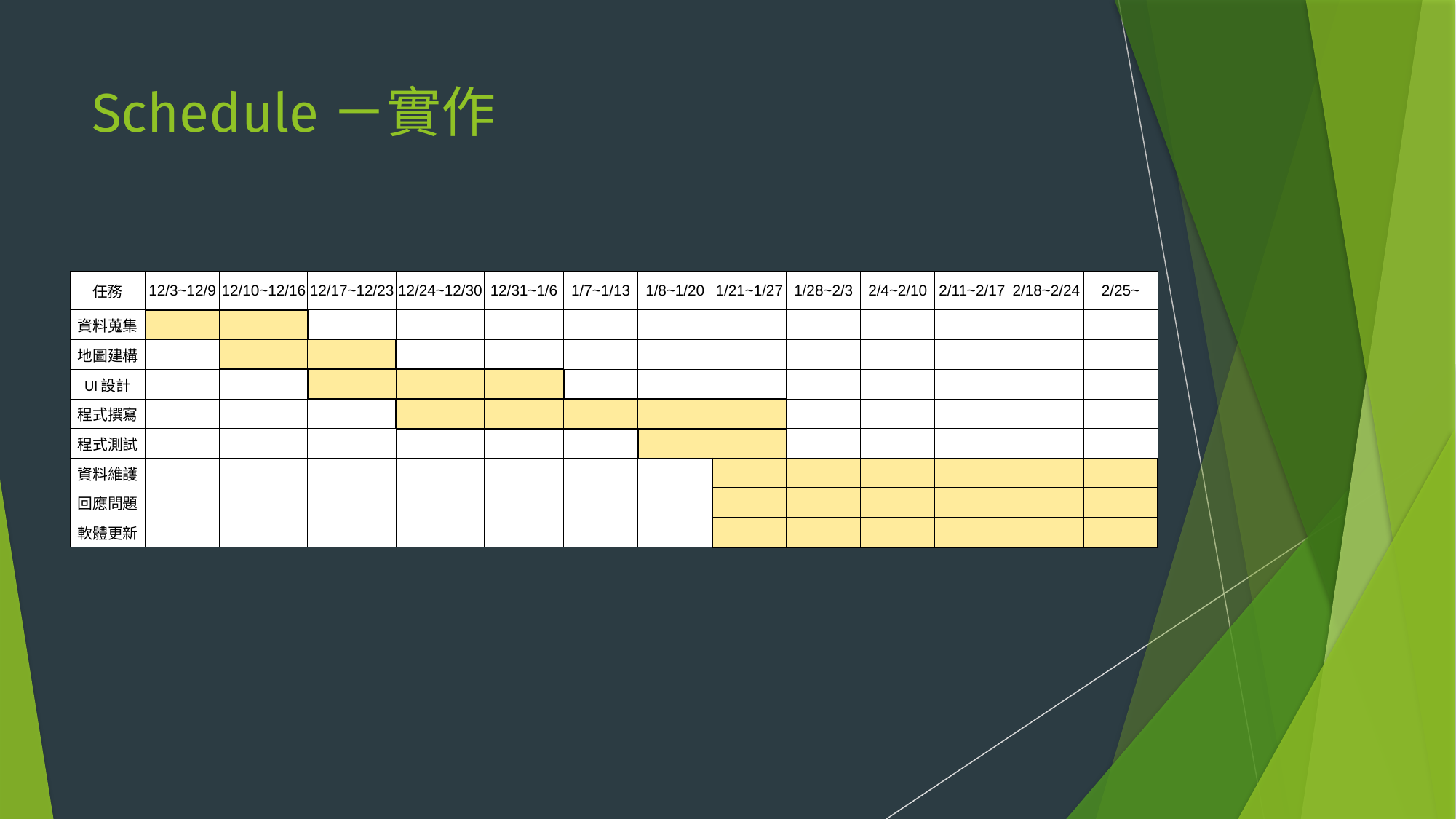

# Schedule－實作
| 任務 | 12/3~12/9 | 12/10~12/16 | 12/17~12/23 | 12/24~12/30 | 12/31~1/6 | 1/7~1/13 | 1/8~1/20 | 1/21~1/27 | 1/28~2/3 | 2/4~2/10 | 2/11~2/17 | 2/18~2/24 | 2/25~ |
| --- | --- | --- | --- | --- | --- | --- | --- | --- | --- | --- | --- | --- | --- |
| 資料蒐集 |  |  |  |  |  |  |  |  |  |  |  |  |  |
| 地圖建構 |  |  |  |  |  |  |  |  |  |  |  |  |  |
| UI設計 |  |  |  |  |  |  |  |  |  |  |  |  |  |
| 程式撰寫 |  |  |  |  |  |  |  |  |  |  |  |  |  |
| 程式測試 |  |  |  |  |  |  |  |  |  |  |  |  |  |
| 資料維護 |  |  |  |  |  |  |  |  |  |  |  |  |  |
| 回應問題 |  |  |  |  |  |  |  |  |  |  |  |  |  |
| 軟體更新 |  |  |  |  |  |  |  |  |  |  |  |  |  |